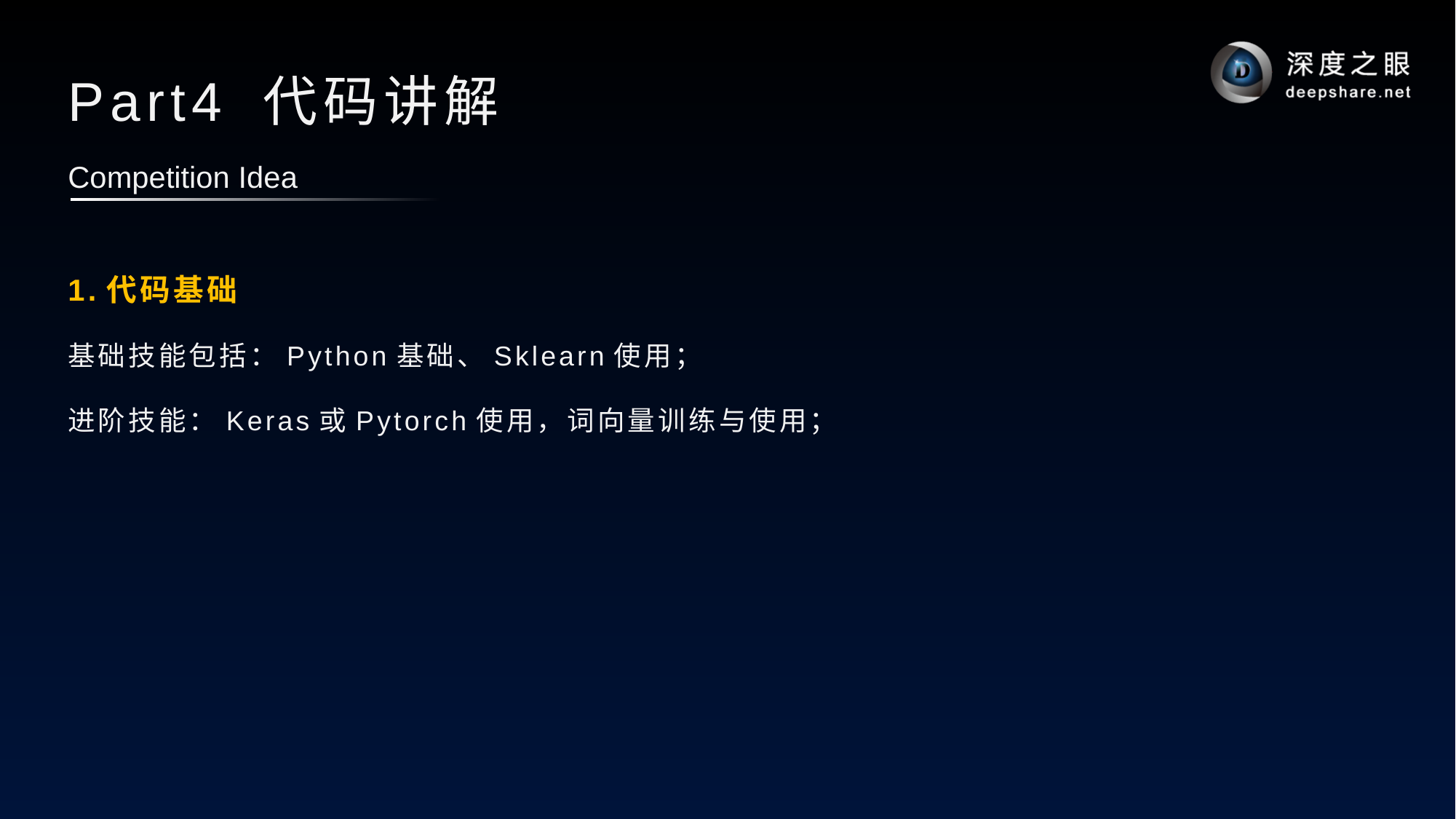

# Part4 代码讲解
Competition Idea
1.代码基础
基础技能包括：Python基础、Sklearn使用；
进阶技能：Keras或Pytorch使用，词向量训练与使用；